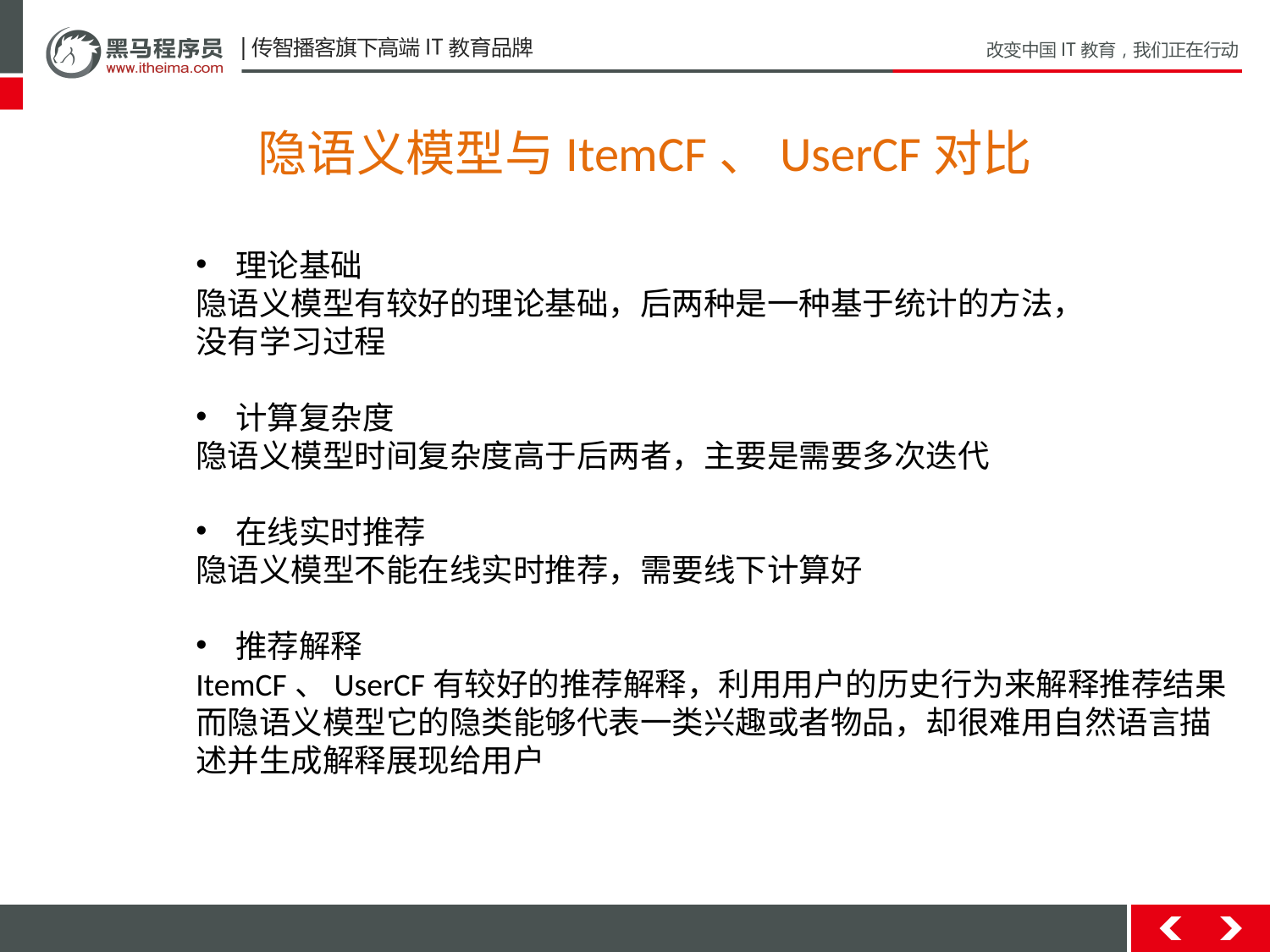

隐语义模型与ItemCF、UserCF对比
理论基础
隐语义模型有较好的理论基础，后两种是一种基于统计的方法，
没有学习过程

计算复杂度
隐语义模型时间复杂度高于后两者，主要是需要多次迭代

在线实时推荐
隐语义模型不能在线实时推荐，需要线下计算好

推荐解释
ItemCF、UserCF有较好的推荐解释，利用用户的历史行为来解释推荐结果
而隐语义模型它的隐类能够代表一类兴趣或者物品，却很难用自然语言描
述并生成解释展现给用户